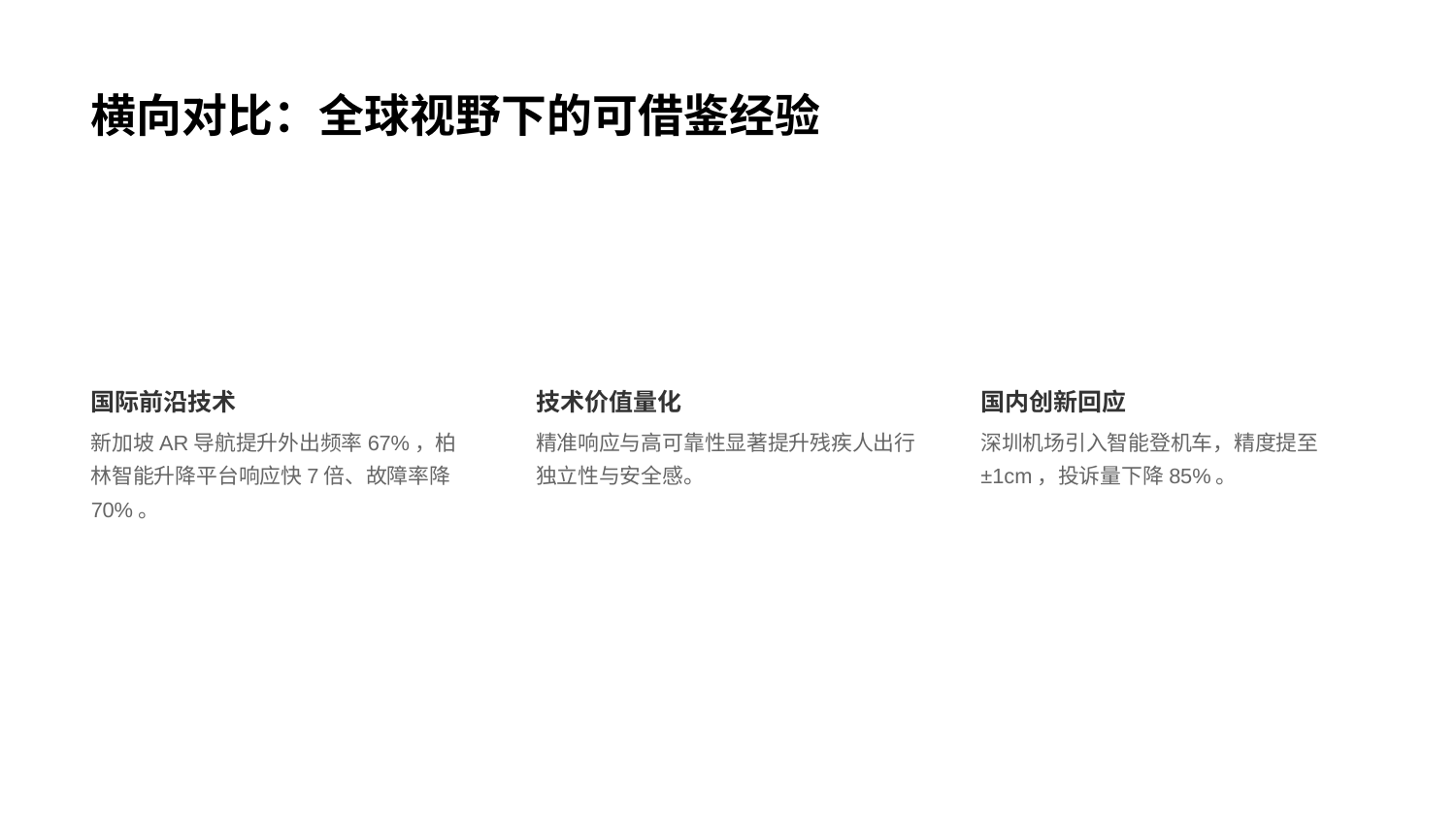

横向对比：全球视野下的可借鉴经验

国际前沿技术
技术价值量化
国内创新回应
新加坡AR导航提升外出频率67%，柏林智能升降平台响应快7倍、故障率降70%。
精准响应与高可靠性显著提升残疾人出行独立性与安全感。
深圳机场引入智能登机车，精度提至±1cm，投诉量下降85%。